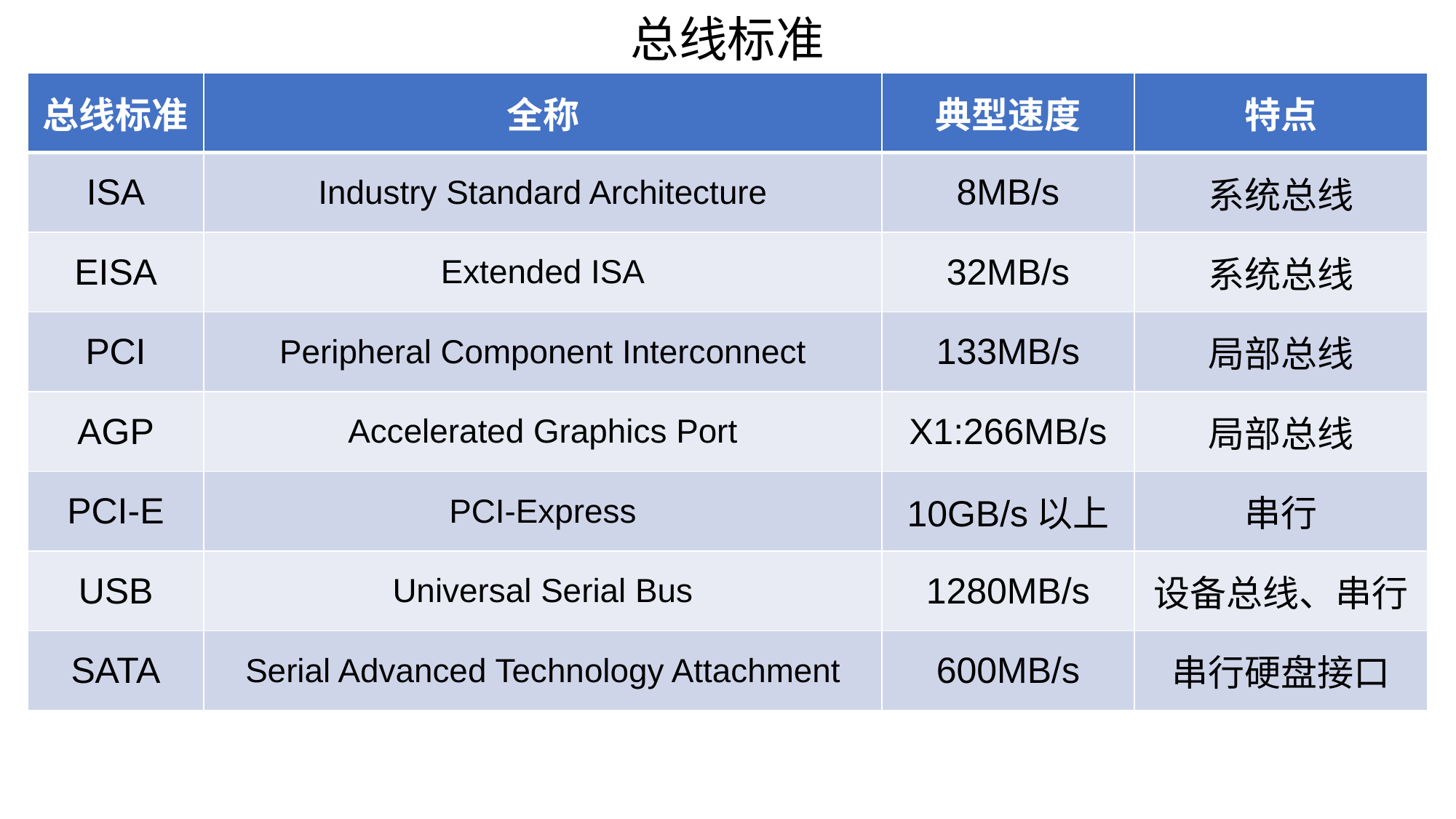

总线标准
| 总线标准 | 全称 | 典型速度 | 特点 |
| --- | --- | --- | --- |
| ISA | Industry Standard Architecture | 8MB/s | 系统总线 |
| EISA | Extended ISA | 32MB/s | 系统总线 |
| PCI | Peripheral Component Interconnect | 133MB/s | 局部总线 |
| AGP | Accelerated Graphics Port | X1:266MB/s | 局部总线 |
| PCI-E | PCI-Express | 10GB/s以上 | 串行 |
| USB | Universal Serial Bus | 1280MB/s | 设备总线、串行 |
| SATA | Serial Advanced Technology Attachment | 600MB/s | 串行硬盘接口 |